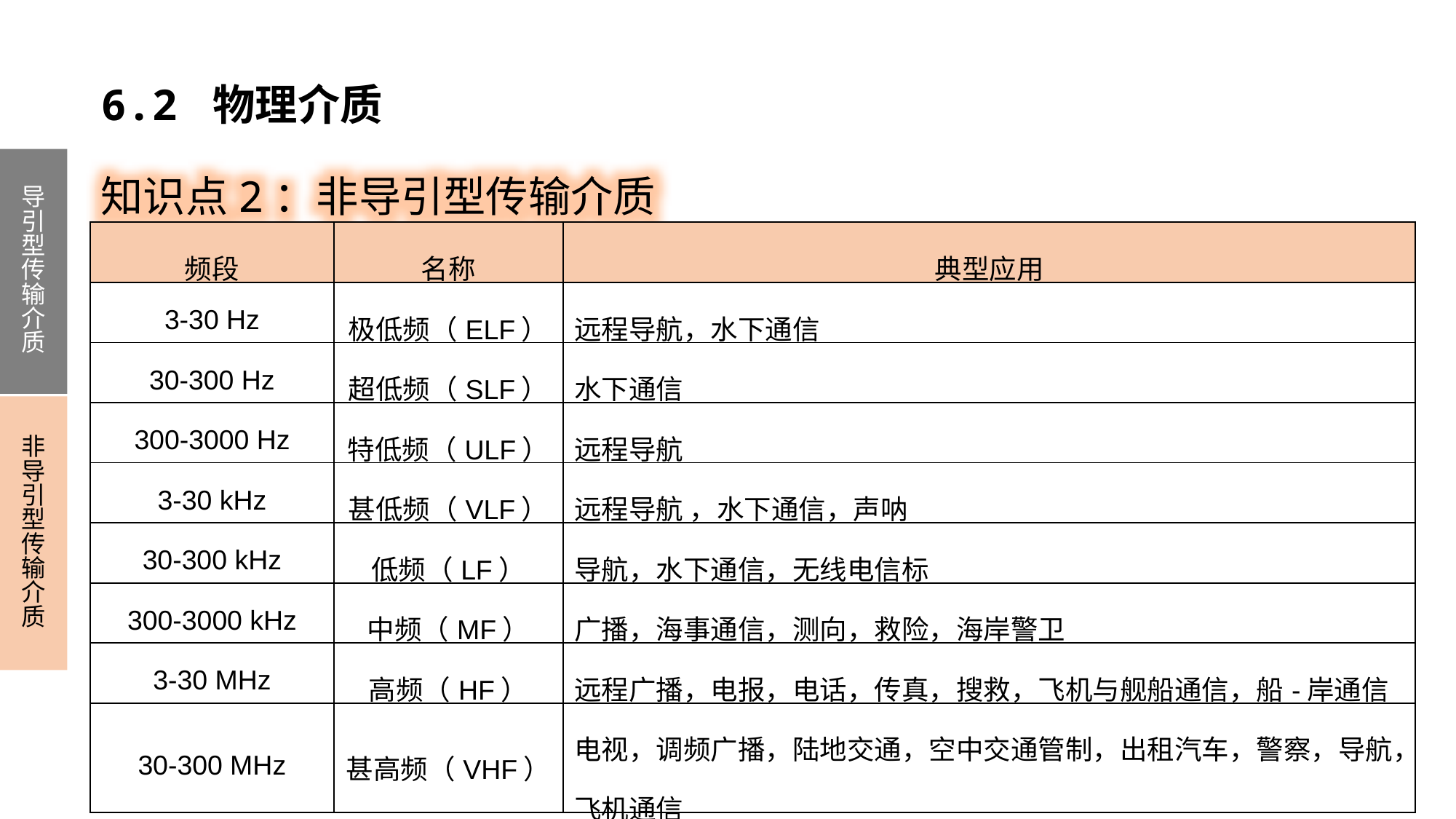

6.2 物理介质
知识点2：非导引型传输介质
导引型传输介质
非导引型传输介质
| 频段 | 名称 | 典型应用 |
| --- | --- | --- |
| 3-30 Hz | 极低频（ELF） | 远程导航，水下通信 |
| 30-300 Hz | 超低频（SLF） | 水下通信 |
| 300-3000 Hz | 特低频（ULF） | 远程导航 |
| 3-30 kHz | 甚低频（VLF） | 远程导航 ，水下通信，声呐 |
| 30-300 kHz | 低频（LF） | 导航，水下通信，无线电信标 |
| 300-3000 kHz | 中频（MF） | 广播，海事通信，测向，救险，海岸警卫 |
| 3-30 MHz | 高频（HF） | 远程广播，电报，电话，传真，搜救，飞机与舰船通信，船-岸通信 |
| 30-300 MHz | 甚高频（VHF） | 电视，调频广播，陆地交通，空中交通管制，出租汽车，警察，导航，飞机通信 |